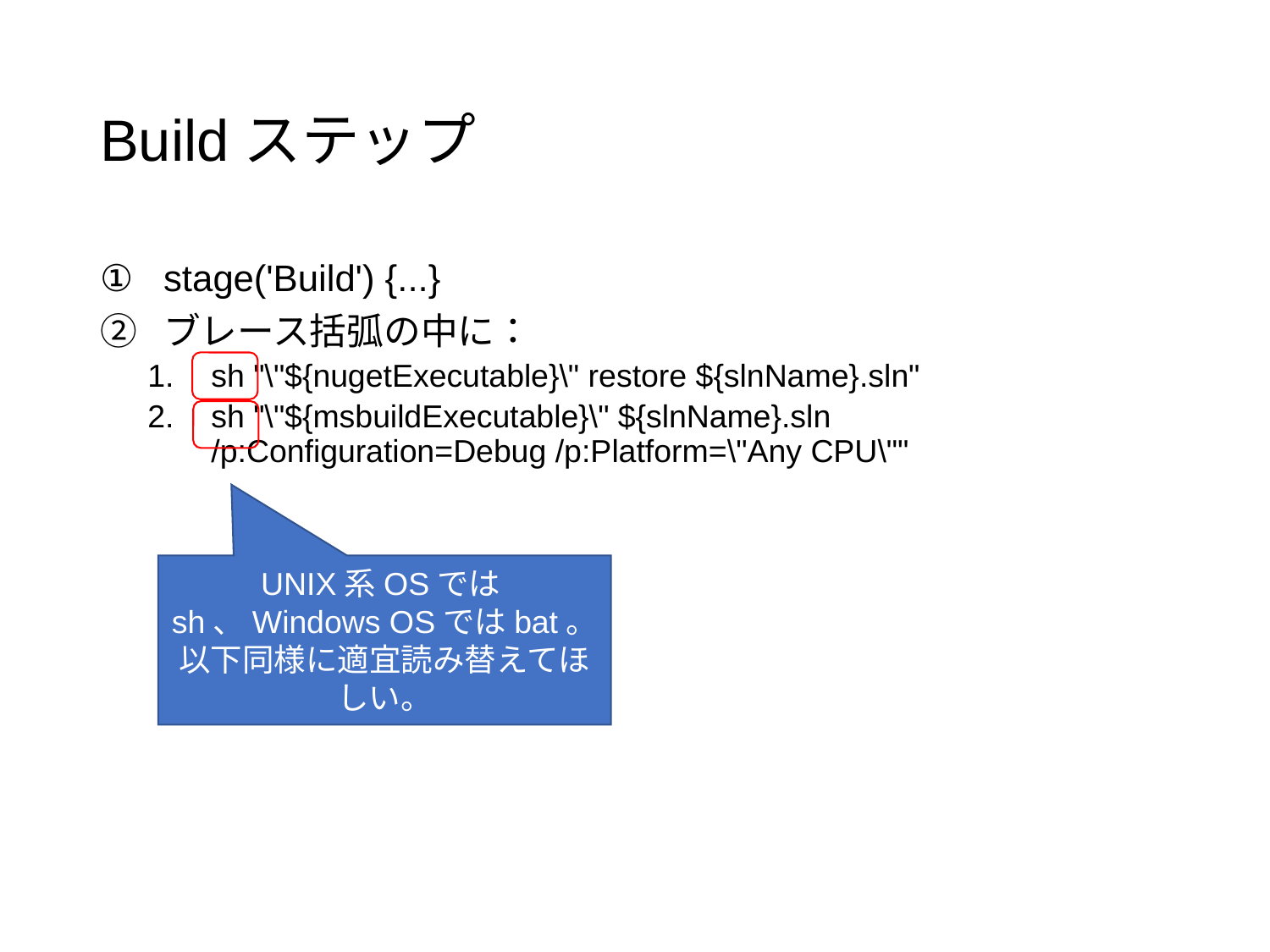

# Buildステップ
stage('Build') {...}
ブレース括弧の中に：
sh "\"${nugetExecutable}\" restore ${slnName}.sln"
sh "\"${msbuildExecutable}\" ${slnName}.sln /p:Configuration=Debug /p:Platform=\"Any CPU\""

UNIX系OSではsh、Windows OSではbat。以下同様に適宜読み替えてほしい。